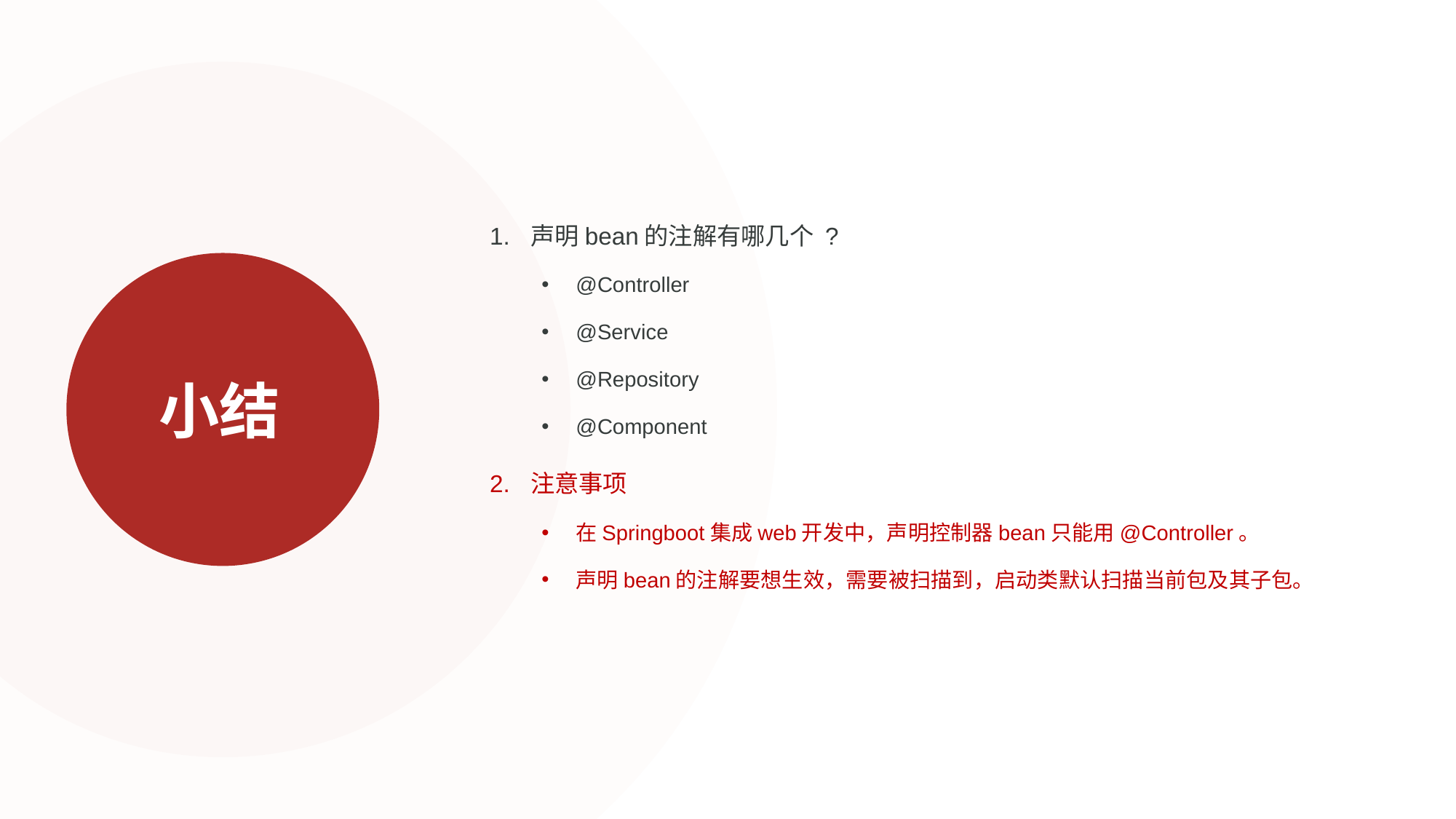

声明bean的注解有哪几个 ?
@Controller
@Service
@Repository
@Component
注意事项
在Springboot集成web开发中，声明控制器bean只能用@Controller。
声明bean的注解要想生效，需要被扫描到，启动类默认扫描当前包及其子包。